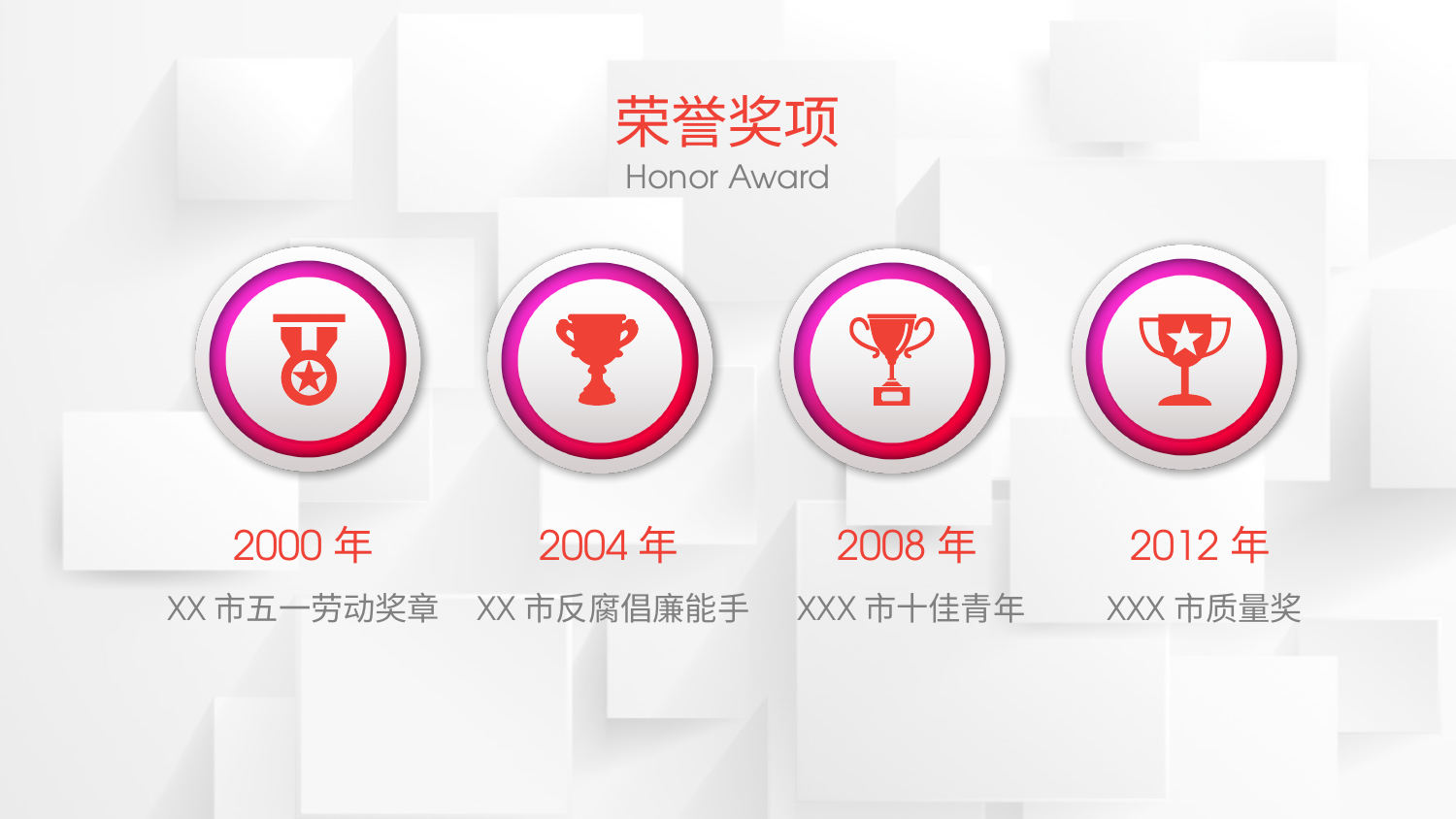

荣誉奖项
Honor Award

2000年
XX市五一劳动奖章
2004年
 XX市反腐倡廉能手
2008年
XXX市十佳青年
2012年
XXX市质量奖